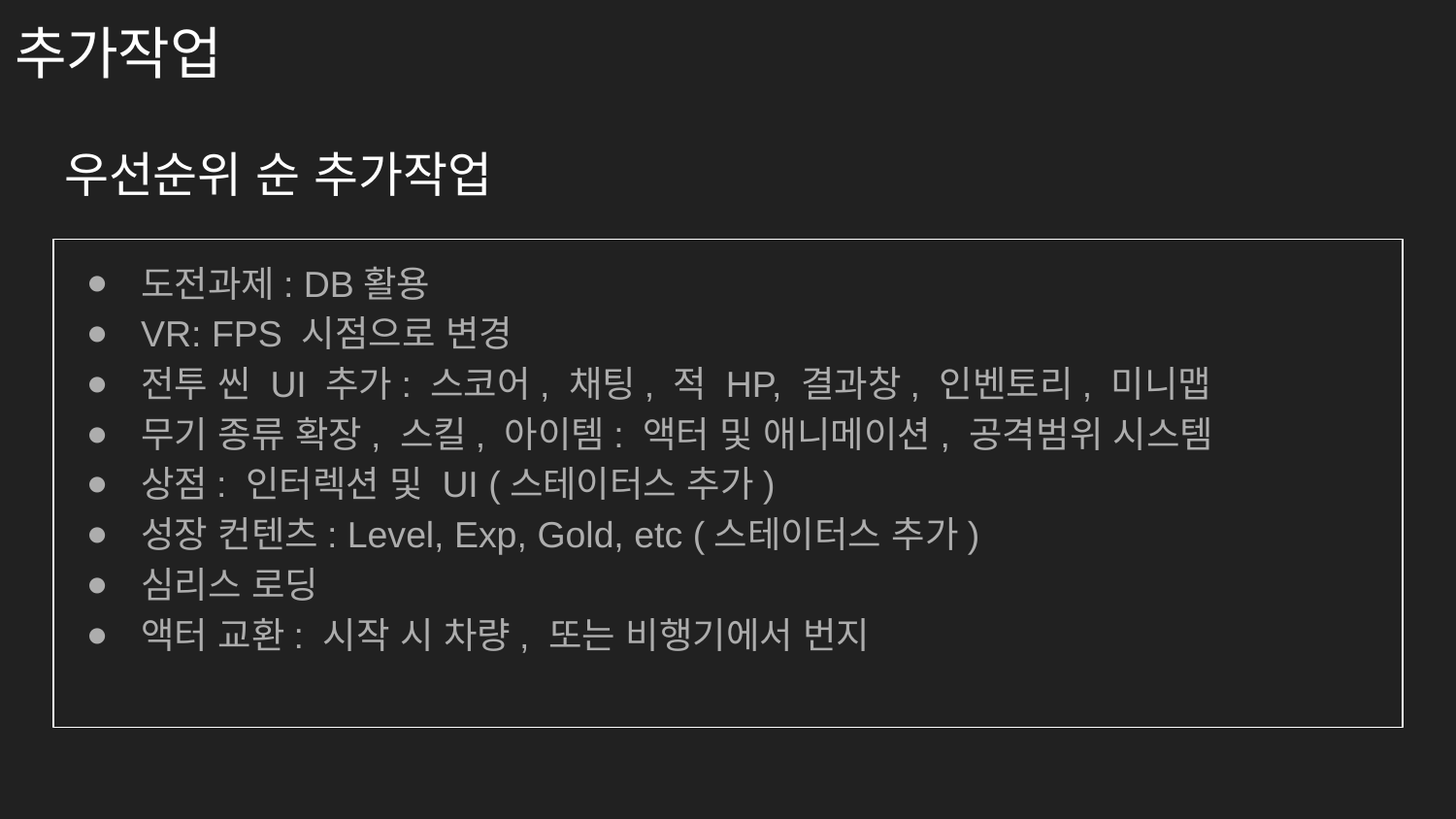

# 추가작업
우선순위 순 추가작업
도전과제: DB활용
VR: FPS 시점으로 변경
전투 씬 UI 추가: 스코어, 채팅, 적 HP, 결과창, 인벤토리, 미니맵
무기 종류 확장, 스킬, 아이템: 액터 및 애니메이션, 공격범위 시스템
상점: 인터렉션 및 UI (스테이터스 추가)
성장 컨텐츠: Level, Exp, Gold, etc (스테이터스 추가)
심리스 로딩
액터 교환: 시작 시 차량, 또는 비행기에서 번지